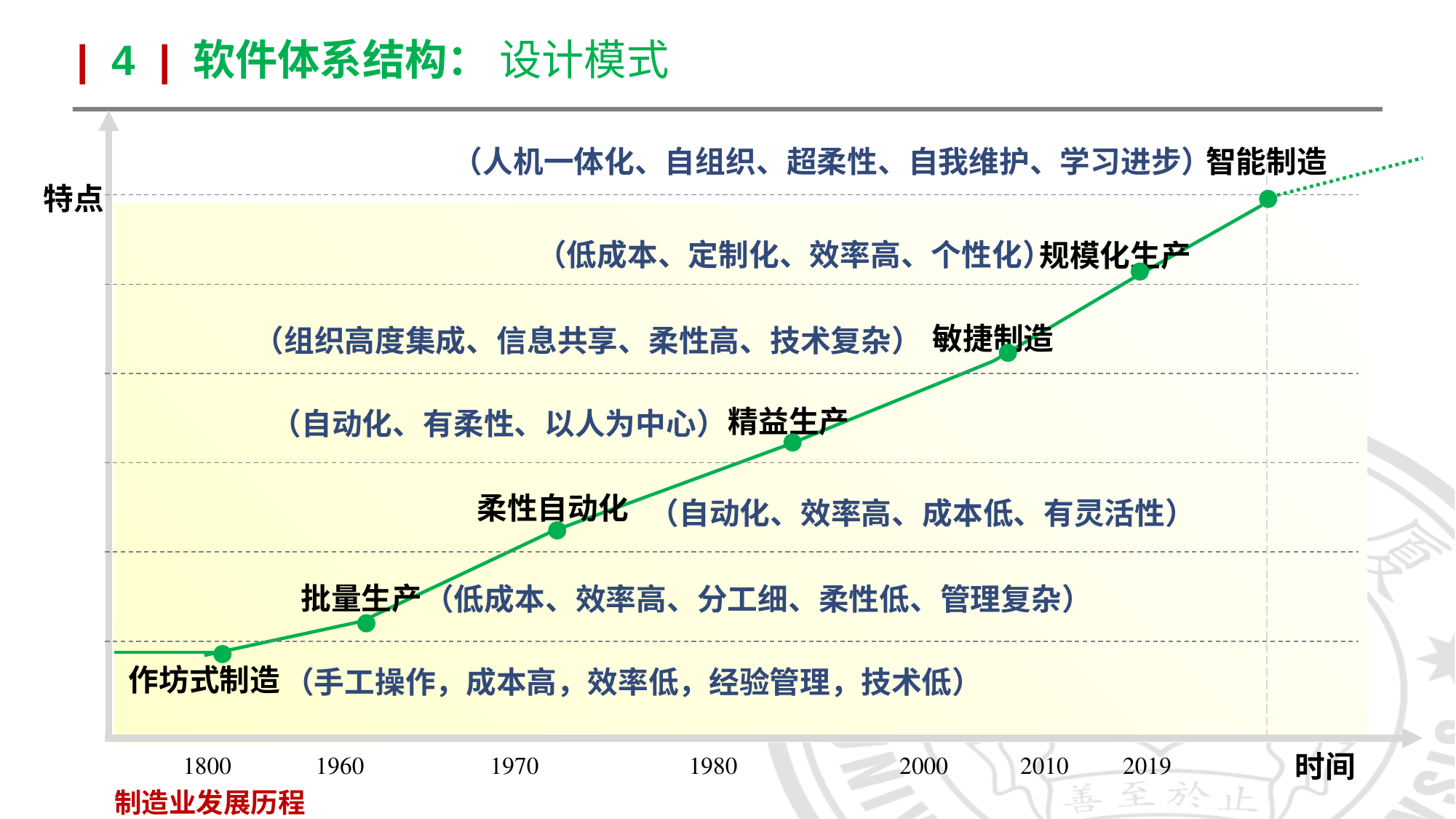

|  4  | 软件体系结构： 设计模式
智能制造
（人机一体化、自组织、超柔性、自我维护、学习进步）
特点

（低成本、定制化、效率高、个性化）
规模化生产

敏捷制造
（组织高度集成、信息共享、柔性高、技术复杂）

精益生产
（自动化、有柔性、以人为中心）

柔性自动化
（自动化、效率高、成本低、有灵活性）

批量生产
（低成本、效率高、分工细、柔性低、管理复杂）

作坊式制造
（手工操作，成本高，效率低，经验管理，技术低）
时间
1800              1960                     1970                         1980                           2000            2010         2019
制造业发展历程